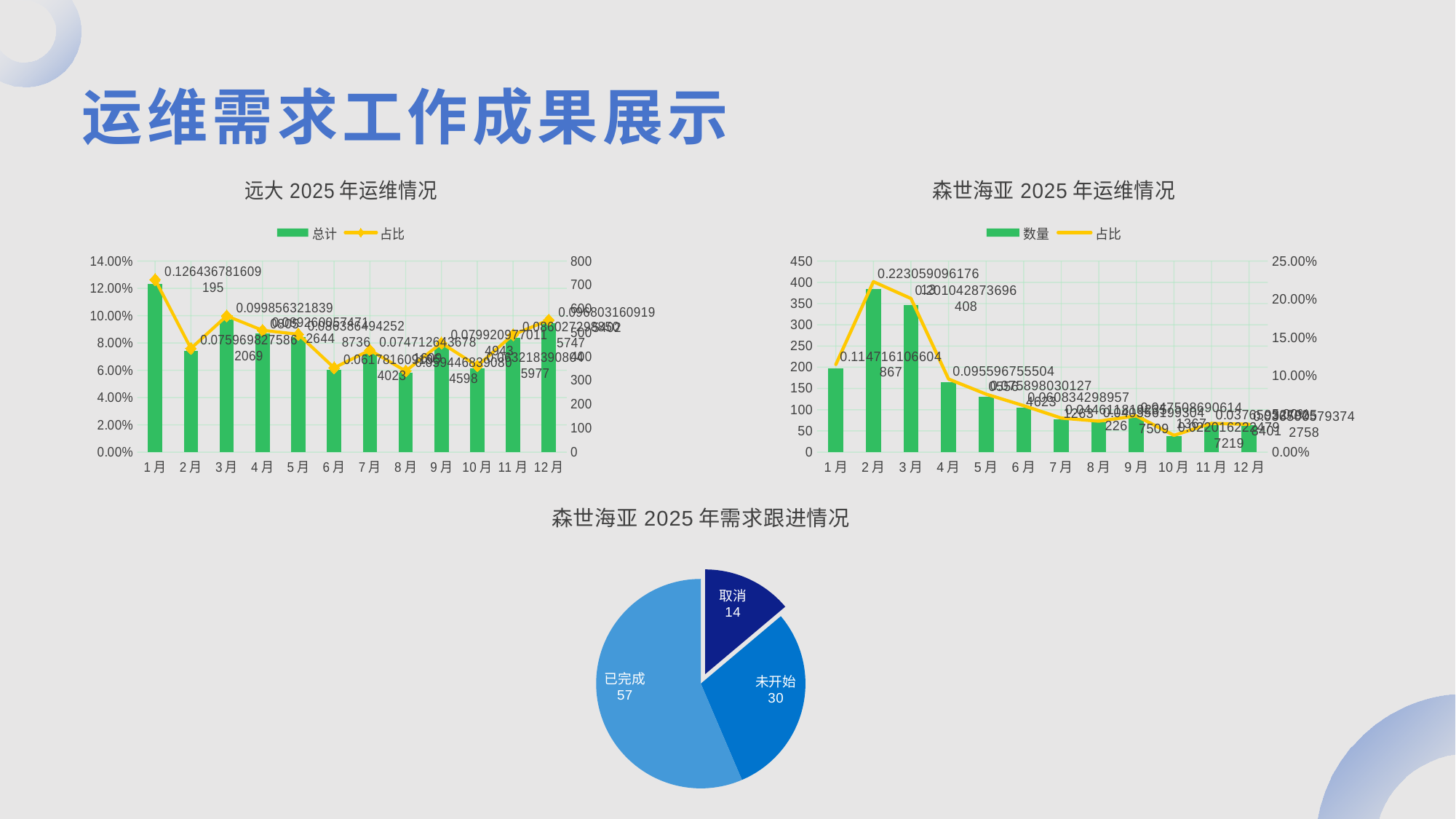

运维需求工作成果展示

### Chart: 远大2025年运维情况

| Category | 总计 | 占比 |
|---|---|---|
| 1月 | 704.0 | 0.126436781609195 |
| 2月 | 423.0 | 0.0759698275862069 |
| 3月 | 556.0 | 0.0998563218390805 |
| 4月 | 497.0 | 0.0892600574712644 |
| 5月 | 481.0 | 0.0863864942528736 |
| 6月 | 344.0 | 0.0617816091954023 |
| 7月 | 416.0 | 0.0747126436781609 |
| 8月 | 331.0 | 0.0594468390804598 |
| 9月 | 445.0 | 0.0799209770114943 |
| 10月 | 352.0 | 0.0632183908045977 |
| 11月 | 479.0 | 0.0860272988505747 |
| 12月 | 539.0 | 0.0968031609195402 |

### Chart: 森世海亚2025年运维情况

| Category | 数量 | 占比 |
|---|---|---|
| 1月 | 198.0 | 0.114716106604867 |
| 2月 | 385.0 | 0.22305909617613 |
| 3月 | 347.0 | 0.201042873696408 |
| 4月 | 165.0 | 0.0955967555040556 |
| 5月 | 131.0 | 0.0758980301274623 |
| 6月 | 105.0 | 0.0608342989571263 |
| 7月 | 77.0 | 0.044611819235226 |
| 8月 | 70.0 | 0.0405561993047509 |
| 9月 | 82.0 | 0.0475086906141367 |
| 10月 | 38.0 | 0.0220162224797219 |
| 11月 | 65.0 | 0.0376593279258401 |
| 12月 | 63.0 | 0.0365005793742758 |

### Chart: 森世海亚2025年需求跟进情况

| Category | 需求数 | 占比 |
|---|---|---|
| 取消 | 14.0 | 0.138613861386139 |
| 未开始 | 30.0 | 0.297029702970297 |
| 已完成 | 57.0 | 0.564356435643564 |